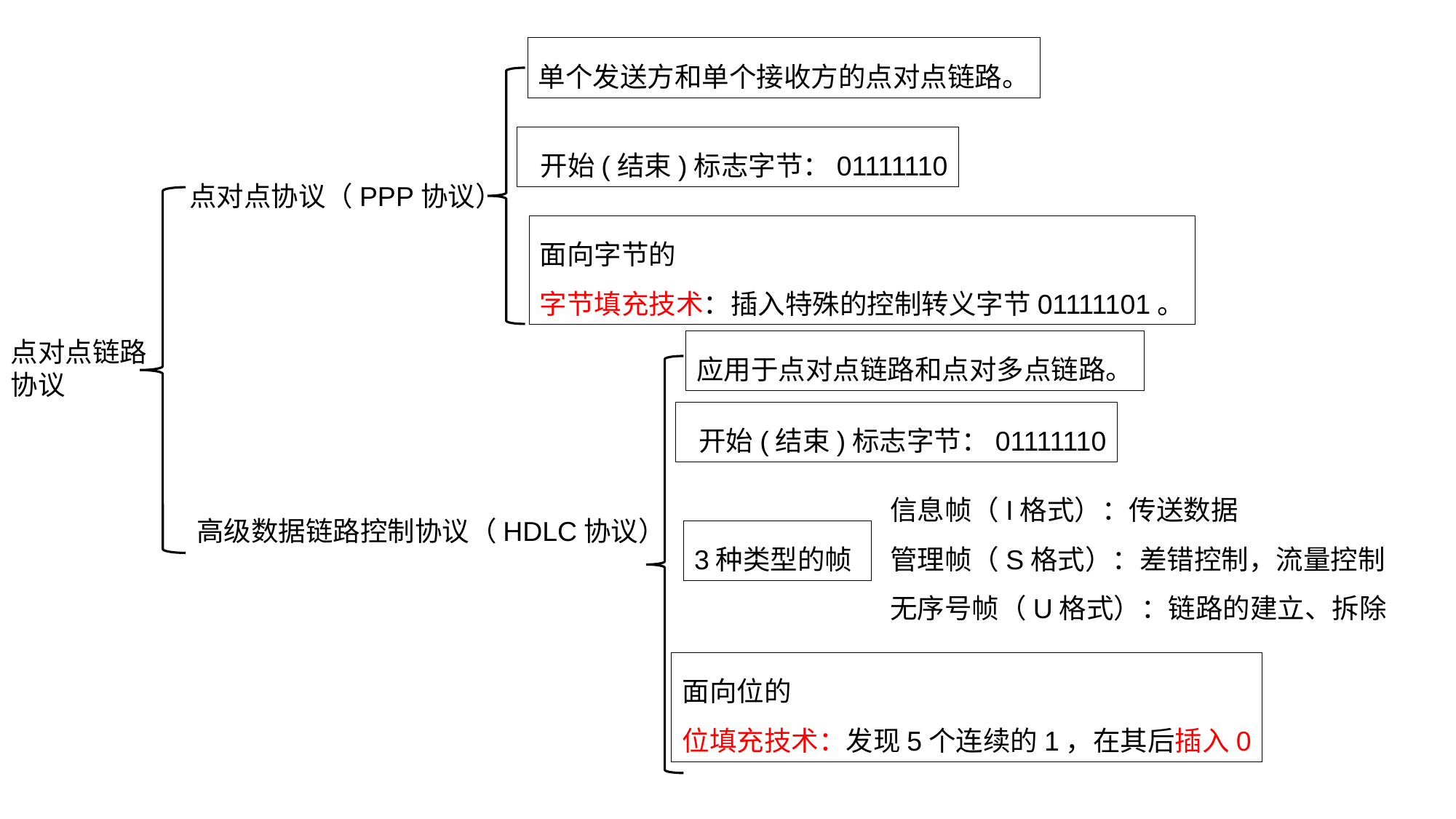

单个发送方和单个接收方的点对点链路。

 开始(结束)标志字节：01111110
点对点协议（PPP协议）

面向字节的
字节填充技术：插入特殊的控制转义字节01111101。
点对点链路协议
应用于点对点链路和点对多点链路。

 开始(结束)标志字节：01111110
信息帧（I格式）：传送数据
管理帧（S格式）：差错控制，流量控制
无序号帧（U格式）：链路的建立、拆除
高级数据链路控制协议（HDLC协议）
3种类型的帧
面向位的
位填充技术：发现5个连续的1，在其后插入0